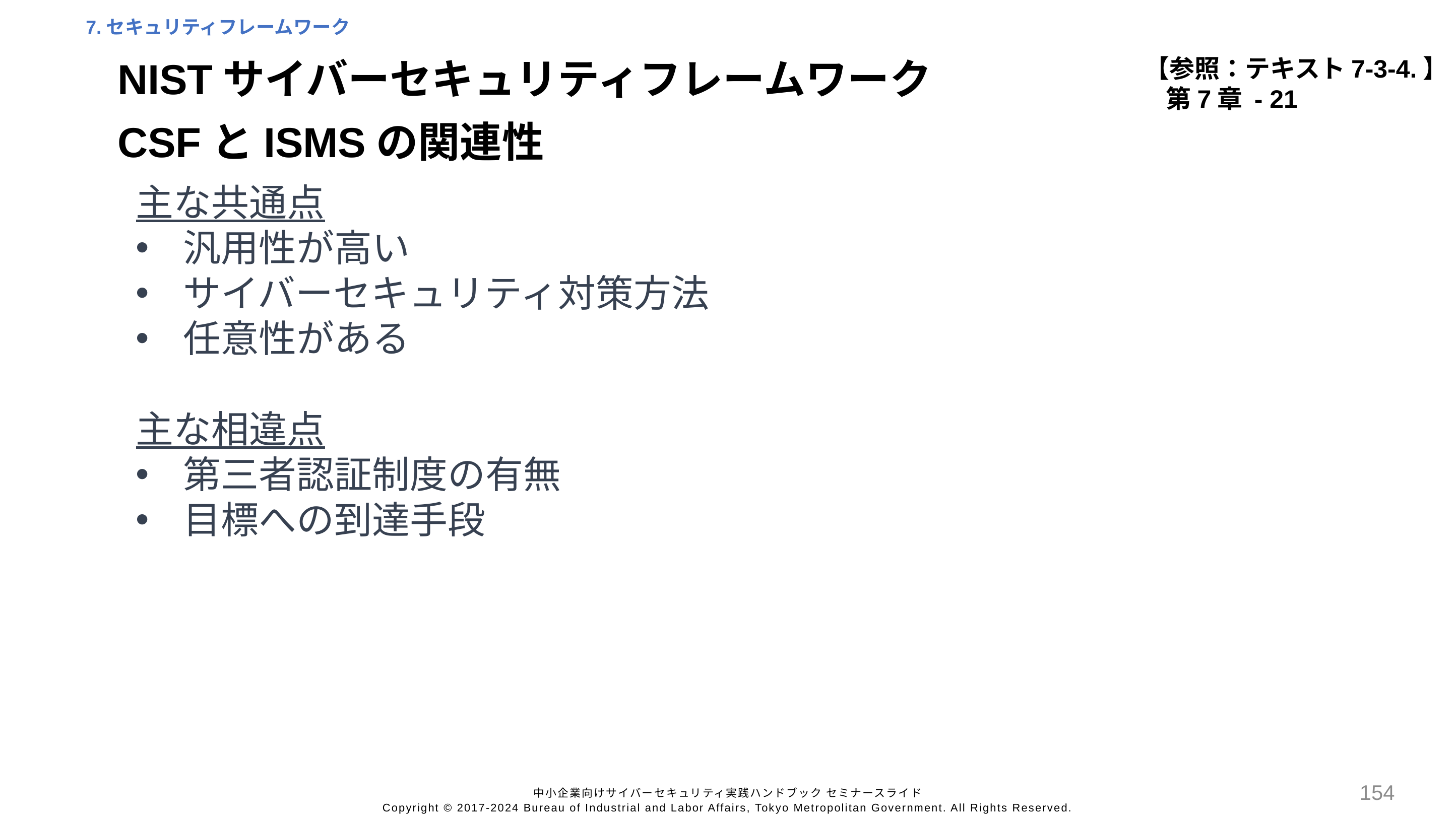

7.セキュリティフレームワーク
【参照：テキスト7-3-4.】
第7章 - 21
NISTサイバーセキュリティフレームワーク
CSFとISMSの関連性
主な共通点
汎用性が高い
サイバーセキュリティ対策方法
任意性がある

主な相違点
第三者認証制度の有無
目標への到達手段
154